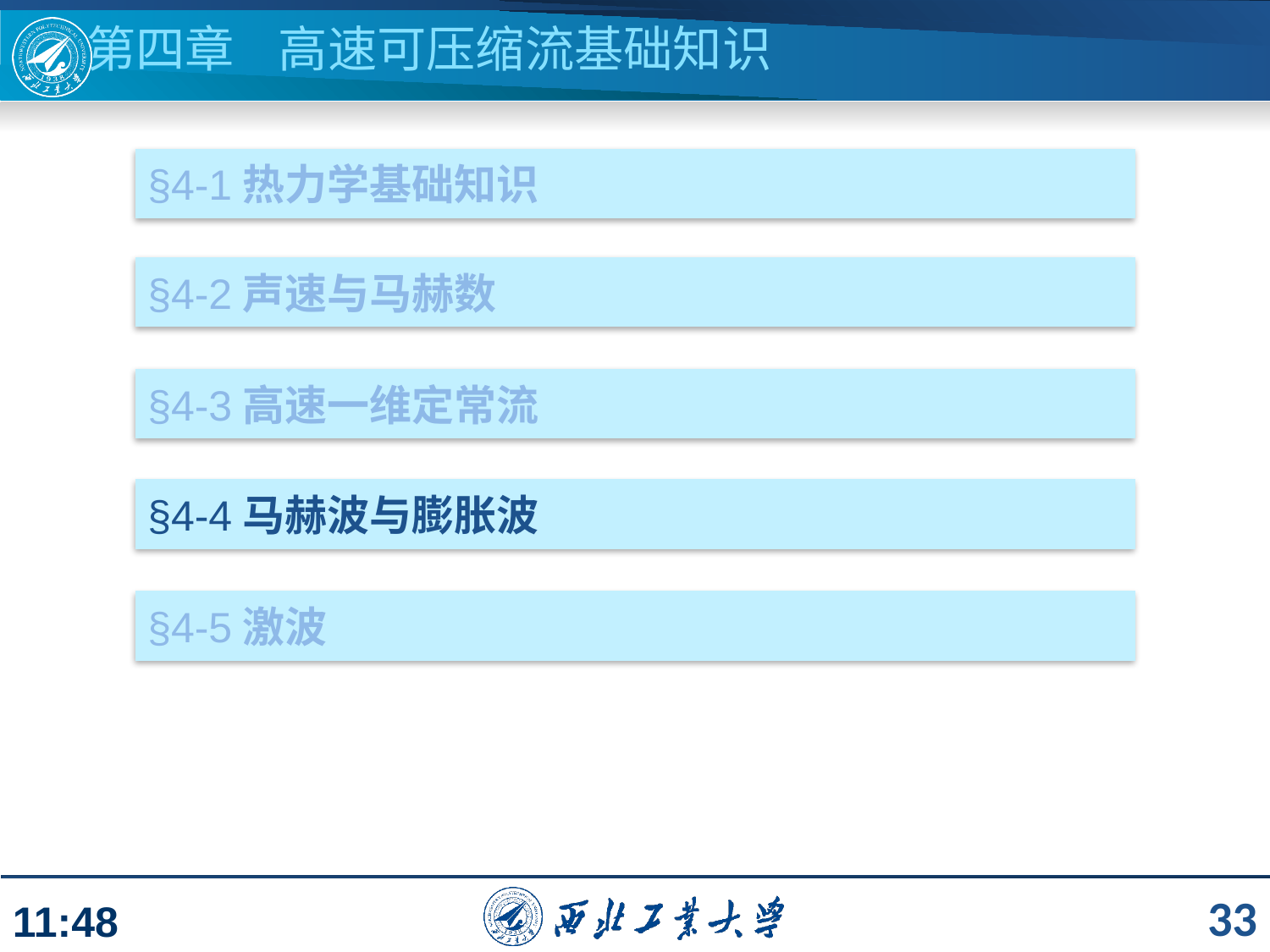

第四章    高速可压缩流基础知识
§4-1热力学基础知识
§4-2声速与马赫数
§4-3高速一维定常流
§4-4马赫波与膨胀波
§4-5激波
33